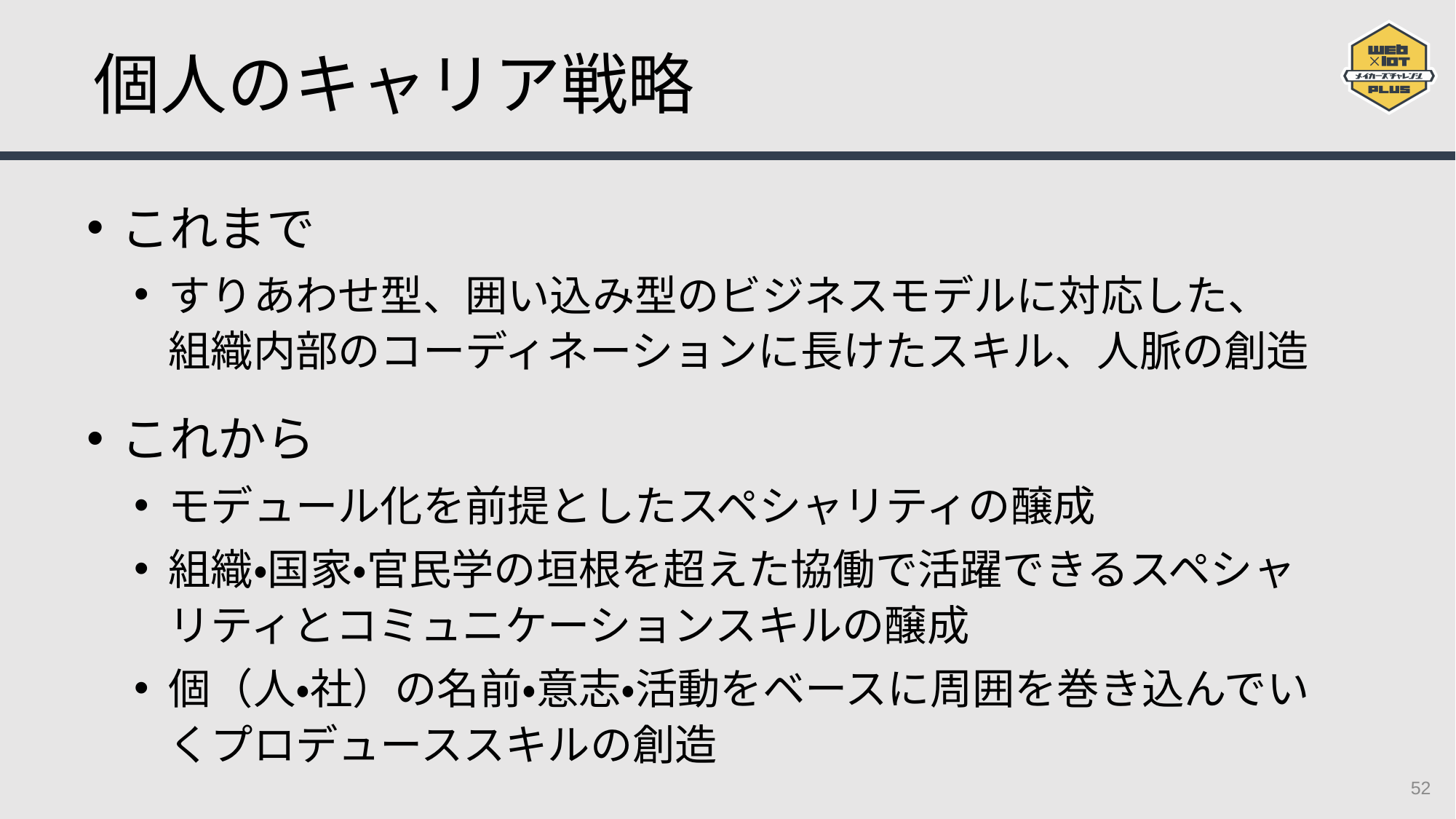

# 個人のキャリア戦略
これまで
すりあわせ型、囲い込み型のビジネスモデルに対応した、
組織内部のコーディネーションに長けたスキル、人脈の創造
これから
モデュール化を前提としたスペシャリティの醸成
組織・国家・官民学の垣根を超えた協働で活躍できるスペシャリティとコミュニケーションスキルの醸成
個（人・社）の名前・意志・活動をベースに周囲を巻き込んでいくプロデューススキルの創造
52